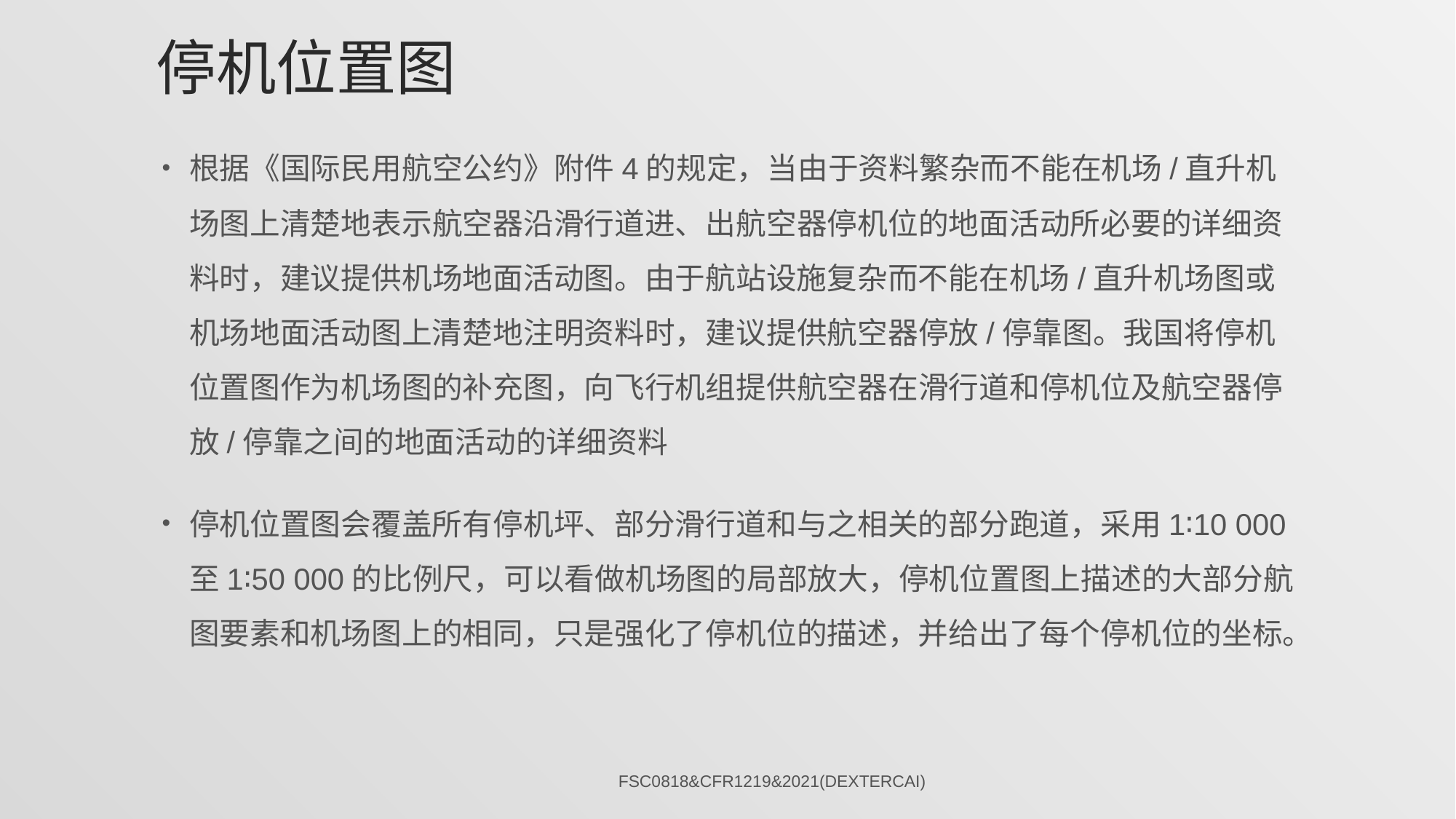

# 停机位置图
根据《国际民用航空公约》附件4的规定，当由于资料繁杂而不能在机场/直升机场图上清楚地表示航空器沿滑行道进、出航空器停机位的地面活动所必要的详细资料时，建议提供机场地面活动图。由于航站设施复杂而不能在机场/直升机场图或机场地面活动图上清楚地注明资料时，建议提供航空器停放/停靠图。我国将停机位置图作为机场图的补充图，向飞行机组提供航空器在滑行道和停机位及航空器停放/停靠之间的地面活动的详细资料
停机位置图会覆盖所有停机坪、部分滑行道和与之相关的部分跑道，采用1∶10 000至1∶50 000的比例尺，可以看做机场图的局部放大，停机位置图上描述的大部分航图要素和机场图上的相同，只是强化了停机位的描述，并给出了每个停机位的坐标。
FSC0818&CFR1219&2021(DexterCai)